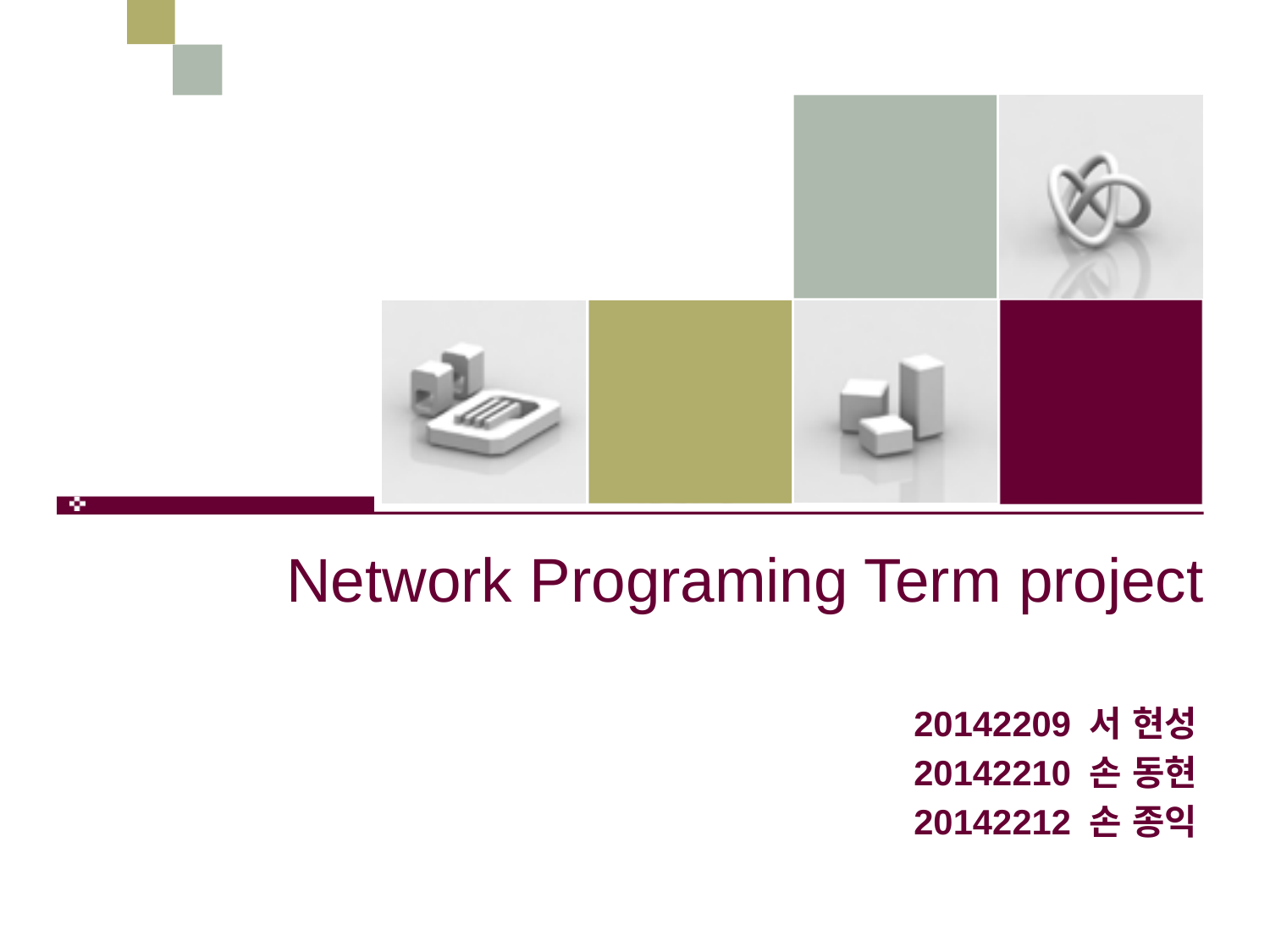

# Network Programing Term project

20142209 서 현성
20142210 손 동현
20142212 손 종익